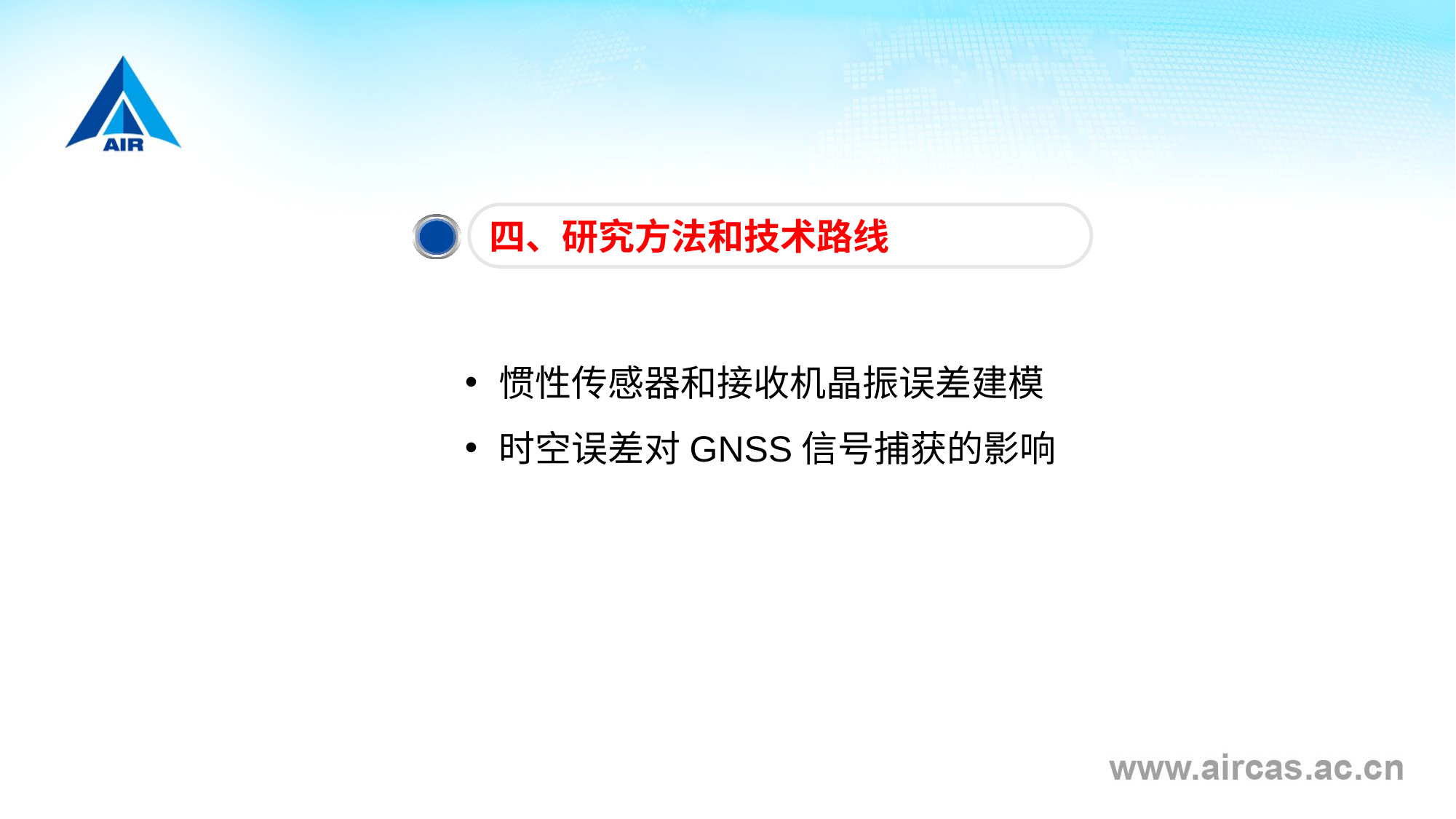

四、研究方法和技术路线

惯性传感器和接收机晶振误差建模
时空误差对GNSS信号捕获的影响